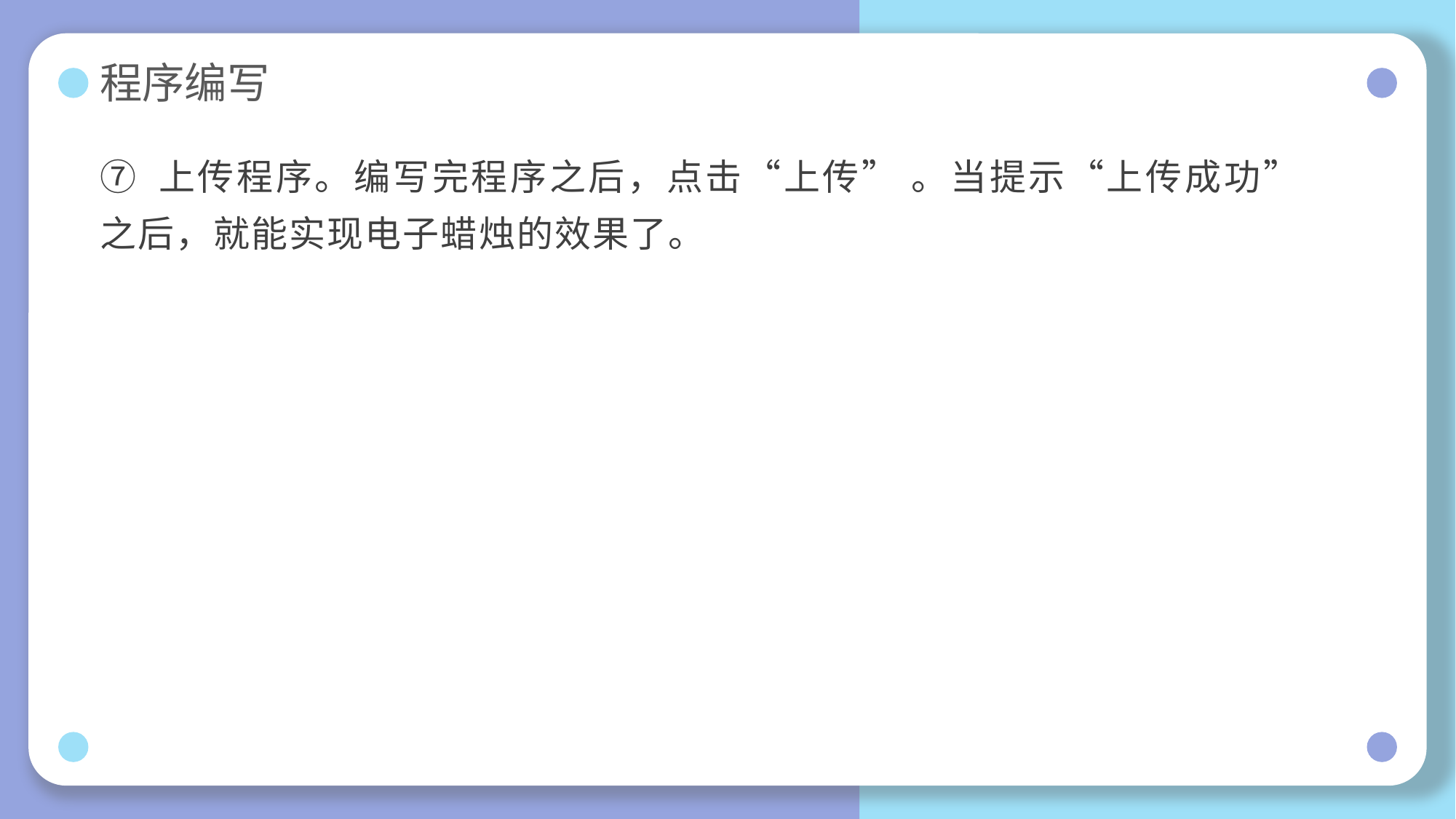

# 程序编写
⑦ 上传程序。编写完程序之后，点击“上传” 。当提示“上传成功”之后，就能实现电子蜡烛的效果了。